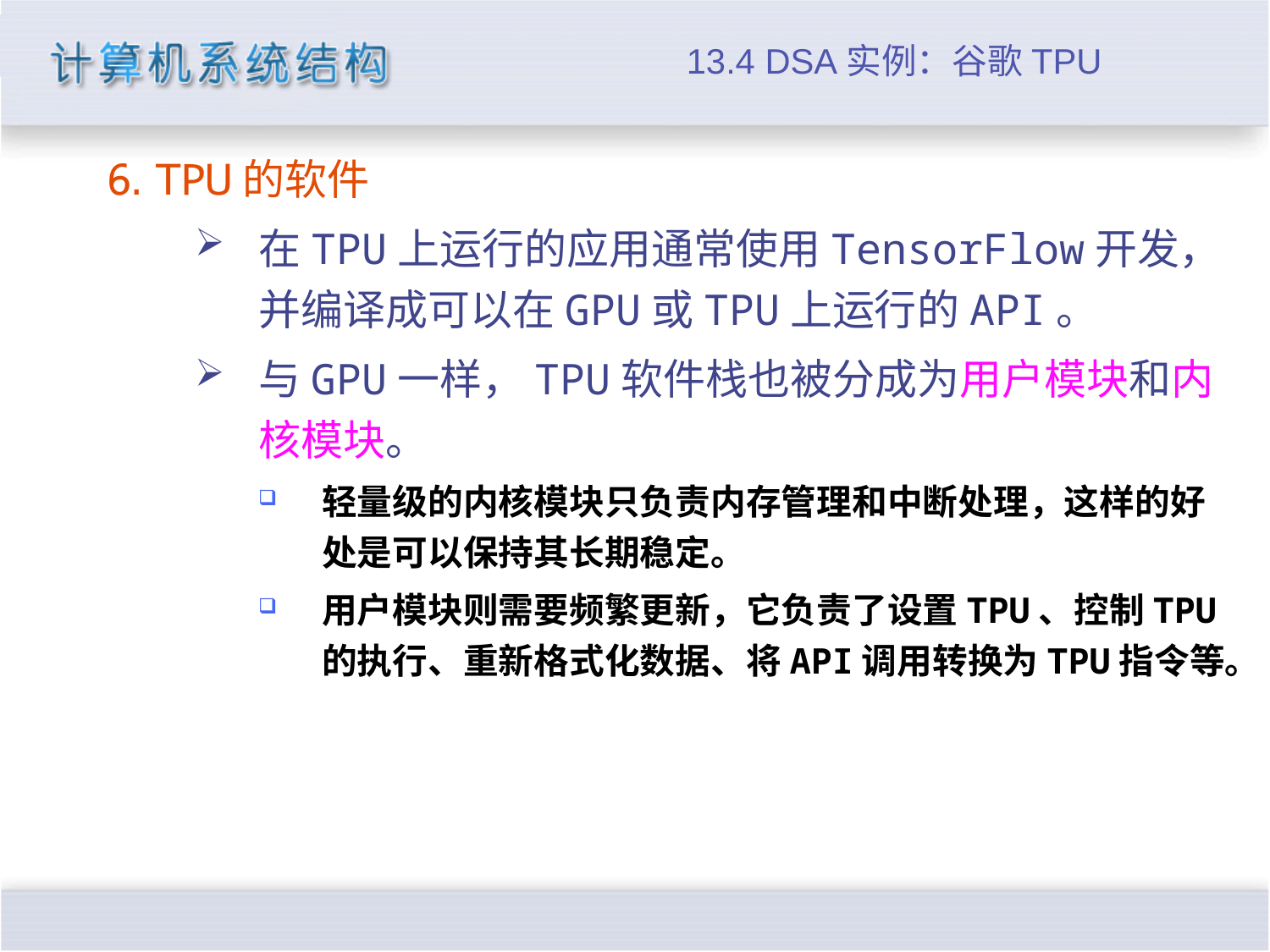

# 13.4 DSA实例：谷歌TPU
6. TPU的软件
在TPU上运行的应用通常使用TensorFlow开发，并编译成可以在GPU或TPU上运行的API。
与GPU一样，TPU软件栈也被分成为用户模块和内核模块。
轻量级的内核模块只负责内存管理和中断处理，这样的好处是可以保持其长期稳定。
用户模块则需要频繁更新，它负责了设置TPU、控制TPU的执行、重新格式化数据、将API调用转换为TPU指令等。